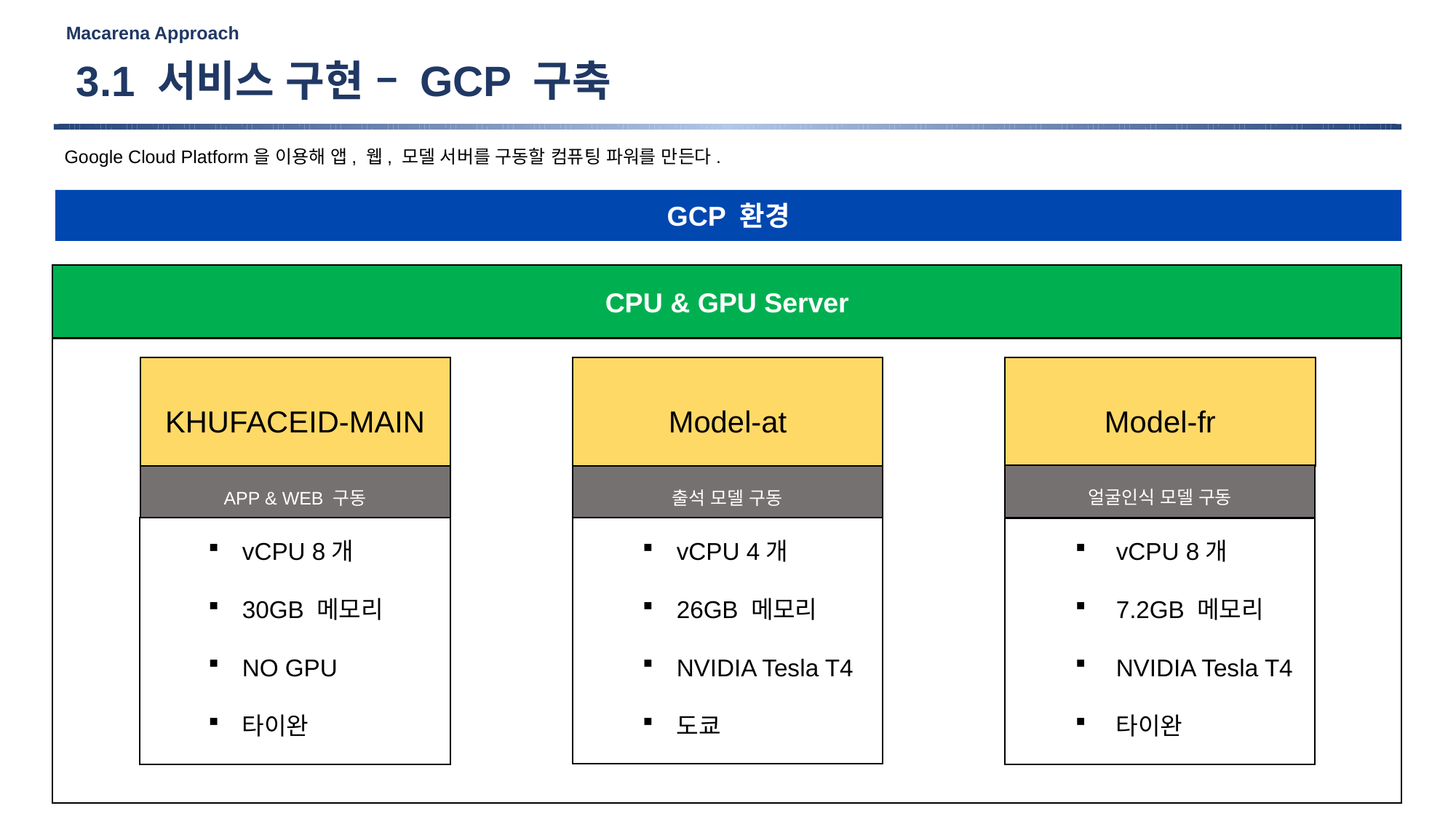

Macarena Approach
3.1 서비스 구현 – GCP 구축

Google Cloud Platform을 이용해 앱, 웹, 모델 서버를 구동할 컴퓨팅 파워를 만든다.
GCP 환경
CPU & GPU Server

Model-fr
얼굴인식 모델 구동

vCPU 8개

7.2GB 메모리

NVIDIA Tesla T4

타이완

KHUFACEID-MAIN
APP & WEB 구동

vCPU 8개

30GB 메모리

NO GPU

타이완

Model-at
출석 모델 구동

vCPU 4개

26GB 메모리

NVIDIA Tesla T4

도쿄